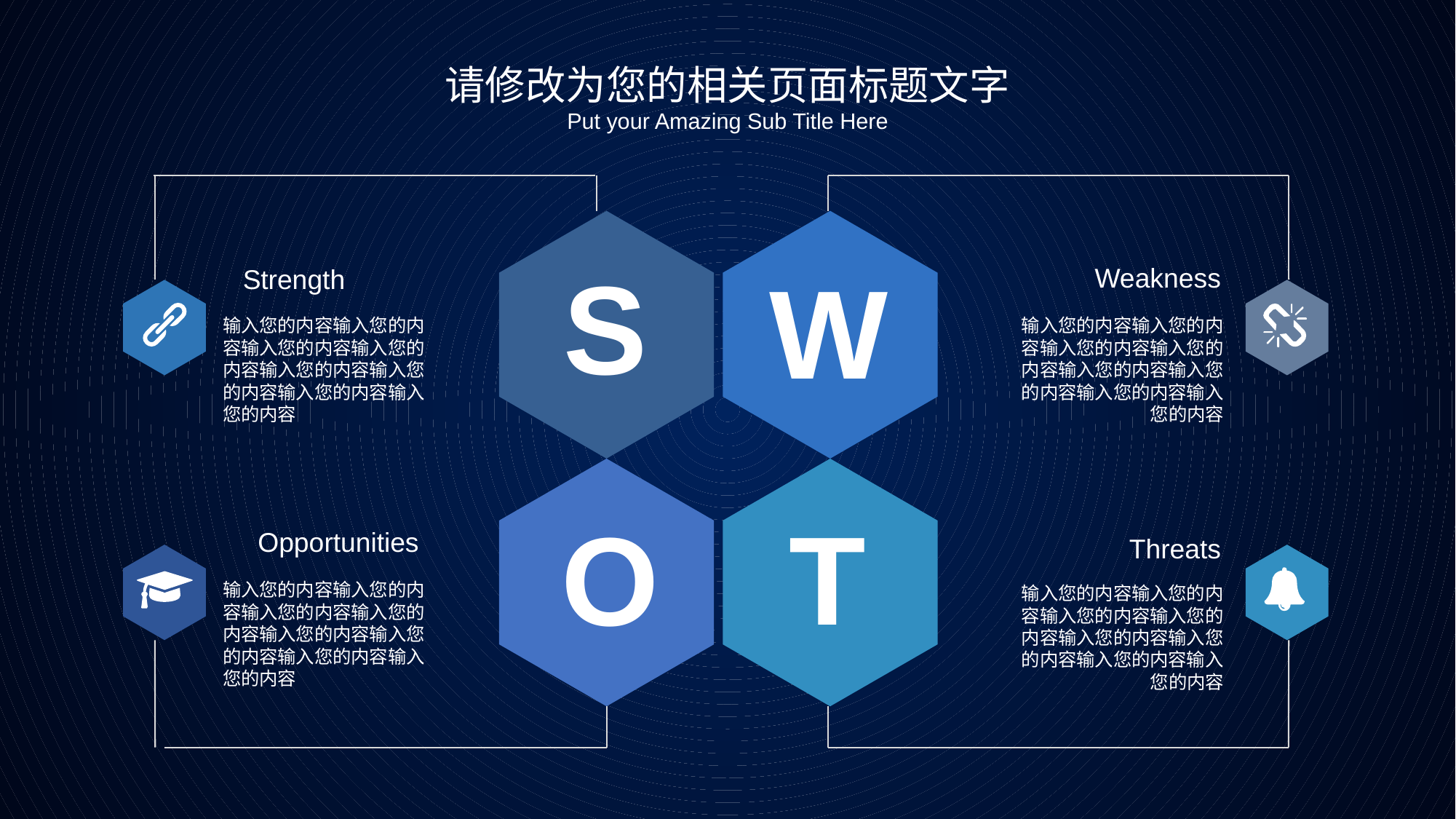

请修改为您的相关页面标题文字
Put your Amazing Sub Title Here
Strength

输入您的内容输入您的内容输入您的内容输入您的内容输入您的内容输入您的内容输入您的内容输入您的内容
Weakness

输入您的内容输入您的内容输入您的内容输入您的内容输入您的内容输入您的内容输入您的内容输入您的内容

S

W

O

T
Opportunities

输入您的内容输入您的内容输入您的内容输入您的内容输入您的内容输入您的内容输入您的内容输入您的内容
Threats

输入您的内容输入您的内容输入您的内容输入您的内容输入您的内容输入您的内容输入您的内容输入您的内容